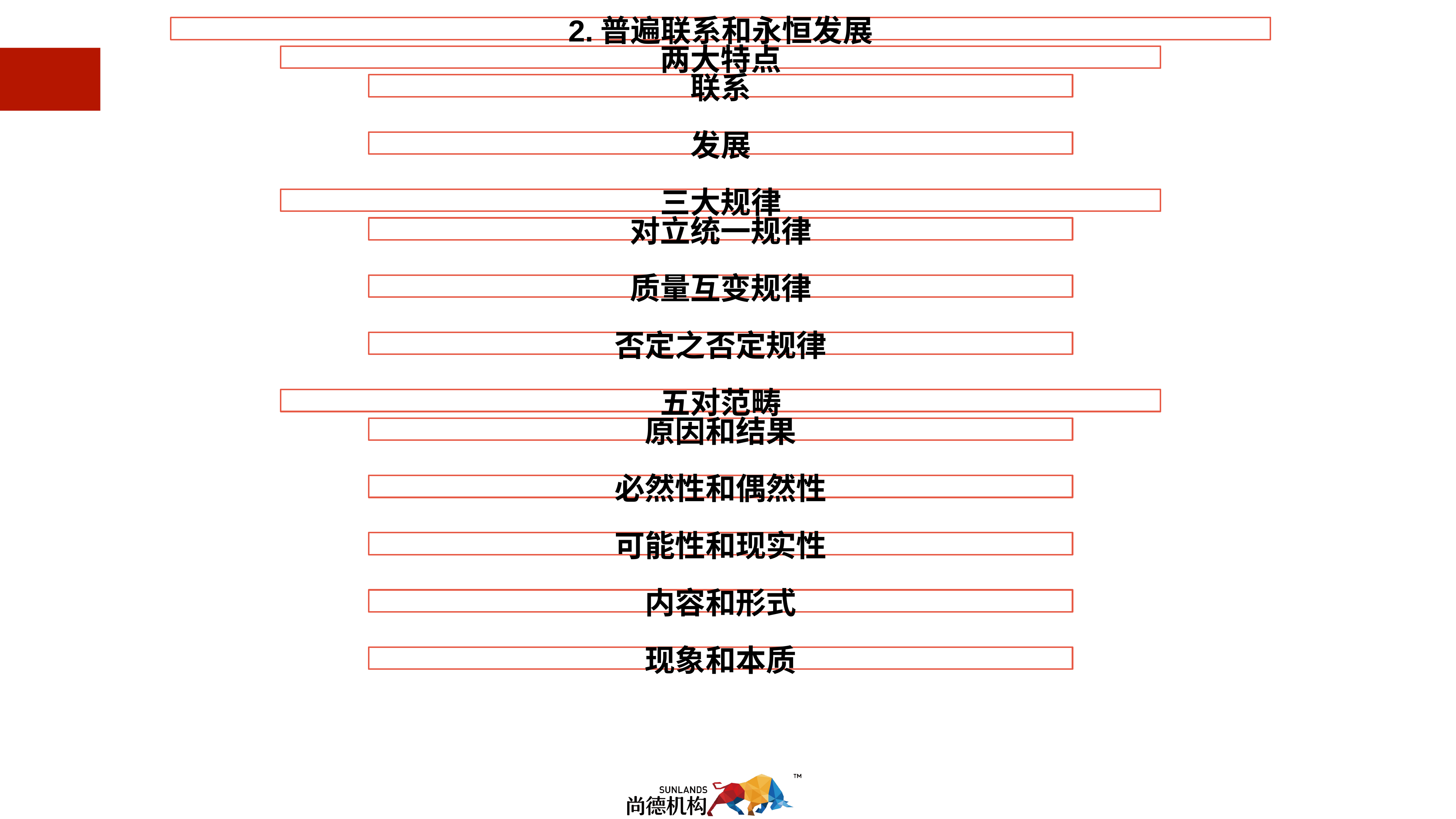

2.普遍联系和永恒发展
两大特点
三大规律
五对范畴
联系
发展
对立统一规律
质量互变规律
否定之否定规律
原因和结果
必然性和偶然性
可能性和现实性
内容和形式
现象和本质